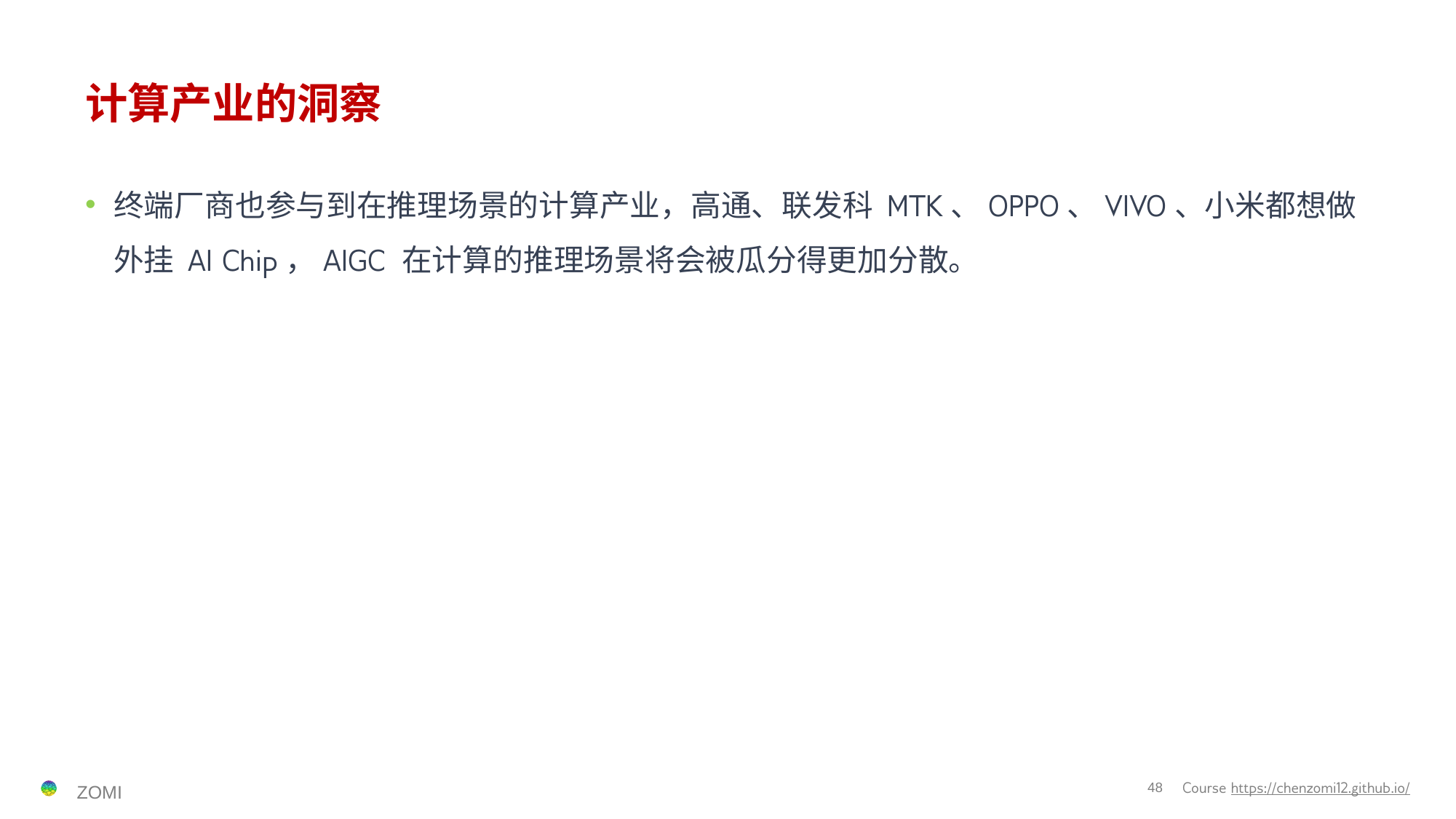

# 计算产业的洞察
终端厂商也参与到在推理场景的计算产业，高通、联发科 MTK、OPPO、VIVO、小米都想做外挂 AI Chip，AIGC 在计算的推理场景将会被瓜分得更加分散。